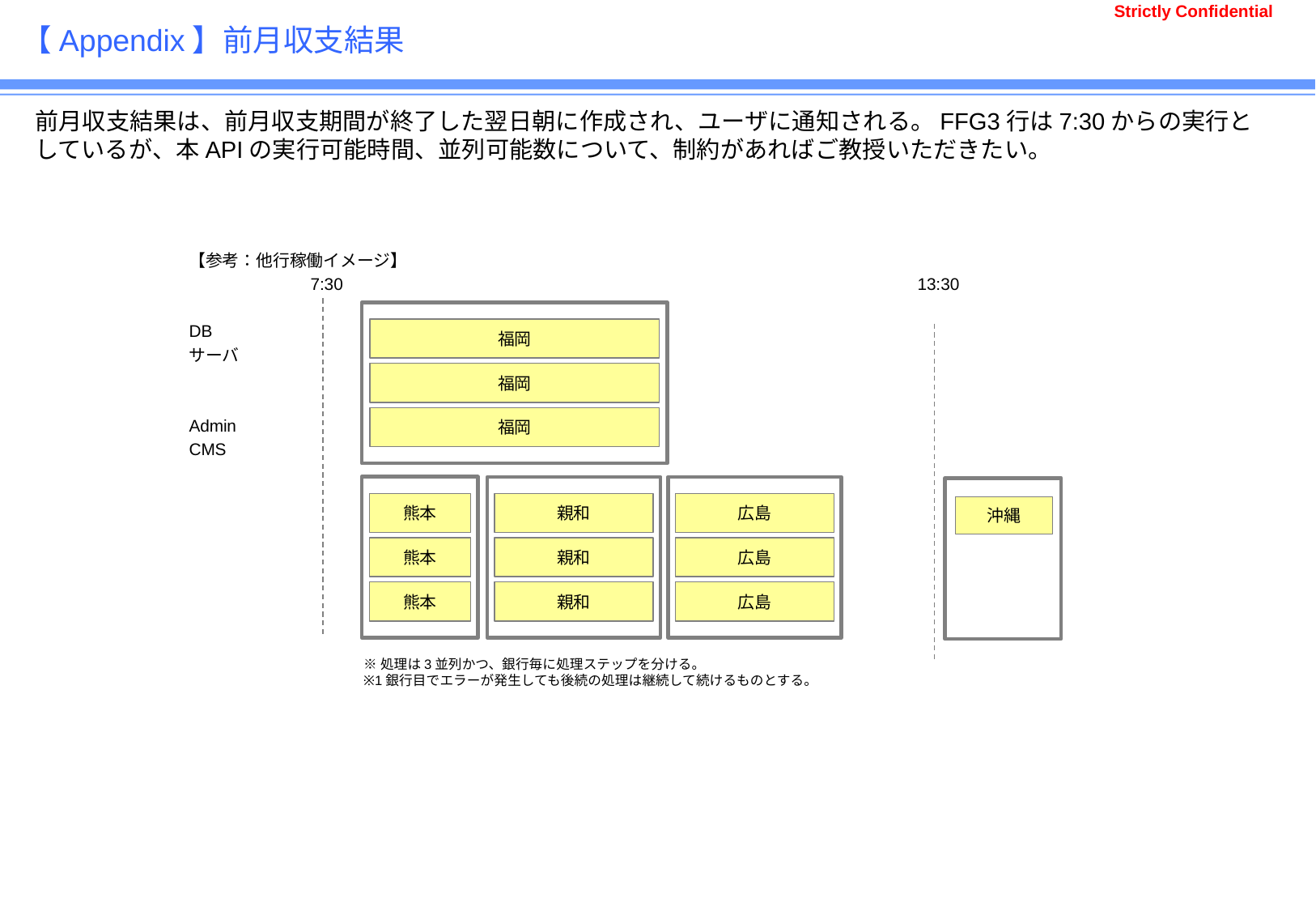

# 【Appendix】前月収支結果
前月収支結果は、前月収支期間が終了した翌日朝に作成され、ユーザに通知される。FFG3行は7:30からの実行としているが、本APIの実行可能時間、並列可能数について、制約があればご教授いただきたい。
【参考：他行稼働イメージ】
	7:30					13:30

DB
サーバ

Admin
CMS

福岡
福岡
福岡

熊本
親和
広島
熊本
親和
広島
熊本
親和
広島

沖縄
※処理は3並列かつ、銀行毎に処理ステップを分ける。
※1銀行目でエラーが発生しても後続の処理は継続して続けるものとする。